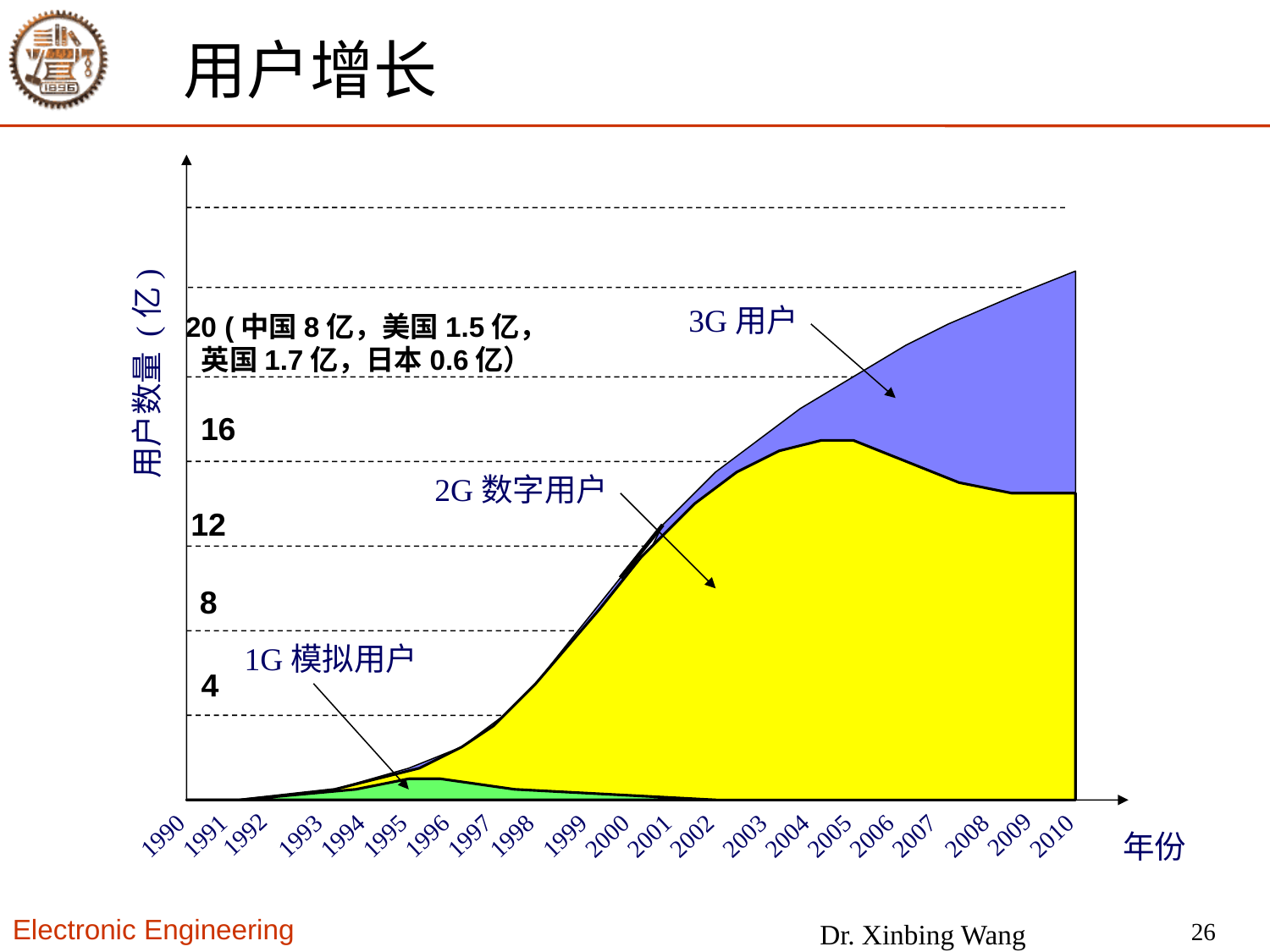

# 用户增长

3G用户
20 (中国8亿，美国1.5亿，
英国1.7亿，日本0.6亿）

用户数量 (亿)

16

2G数字用户

12

8

1G模拟用户

4

1992
2009
1990
1991
1993
1994
1995
1996
1997
1998
1999
2000
2001
2002
2003
2004
2005
2006
2007
2008
2010
年份
26
Dr. Xinbing Wang